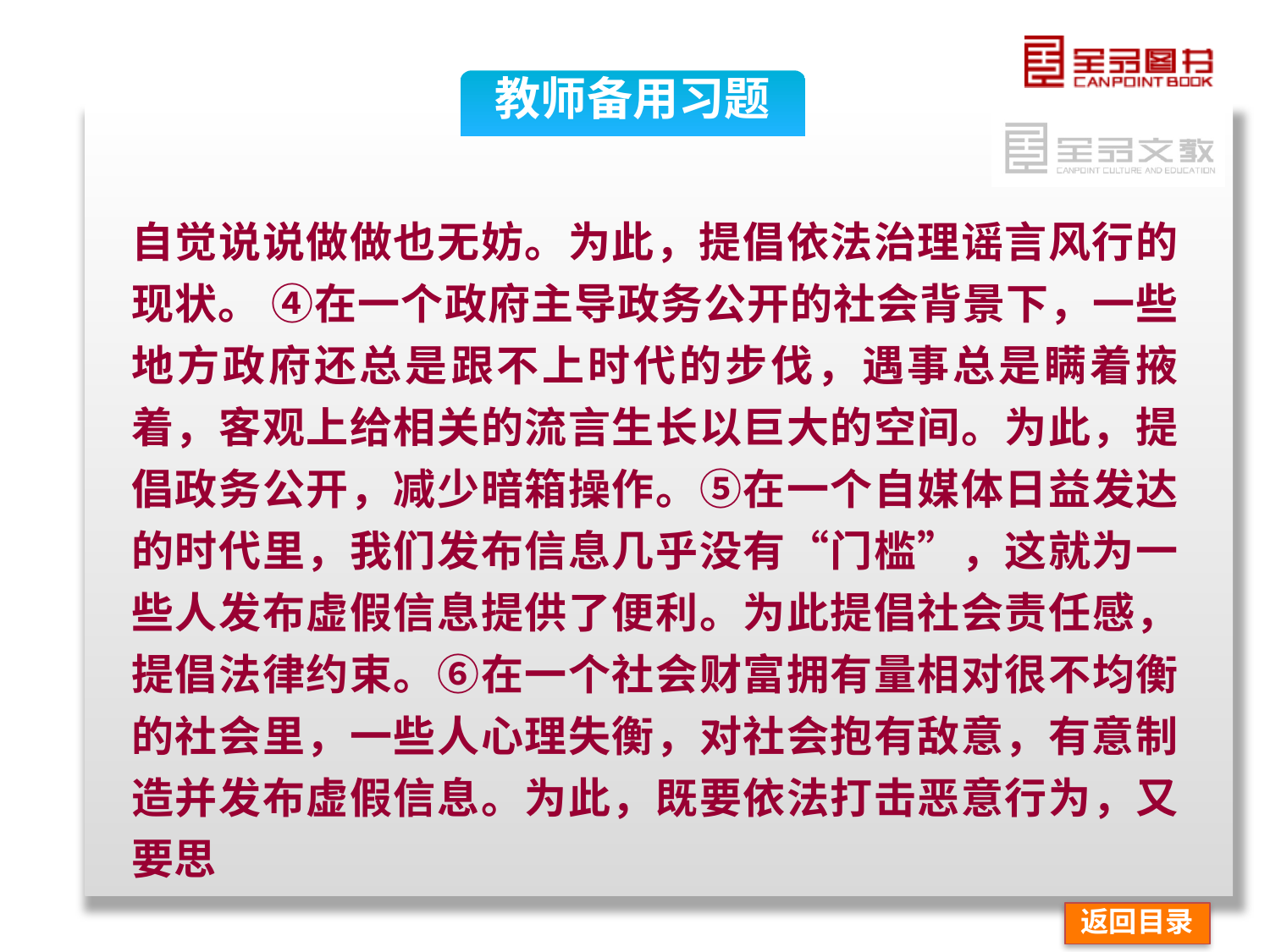

教师备用习题
自觉说说做做也无妨。为此，提倡依法治理谣言风行的现状。 ④在一个政府主导政务公开的社会背景下，一些地方政府还总是跟不上时代的步伐，遇事总是瞒着掖着，客观上给相关的流言生长以巨大的空间。为此，提倡政务公开，减少暗箱操作。⑤在一个自媒体日益发达的时代里，我们发布信息几乎没有“门槛”，这就为一些人发布虚假信息提供了便利。为此提倡社会责任感，提倡法律约束。⑥在一个社会财富拥有量相对很不均衡的社会里，一些人心理失衡，对社会抱有敌意，有意制造并发布虚假信息。为此，既要依法打击恶意行为，又要思
返回目录